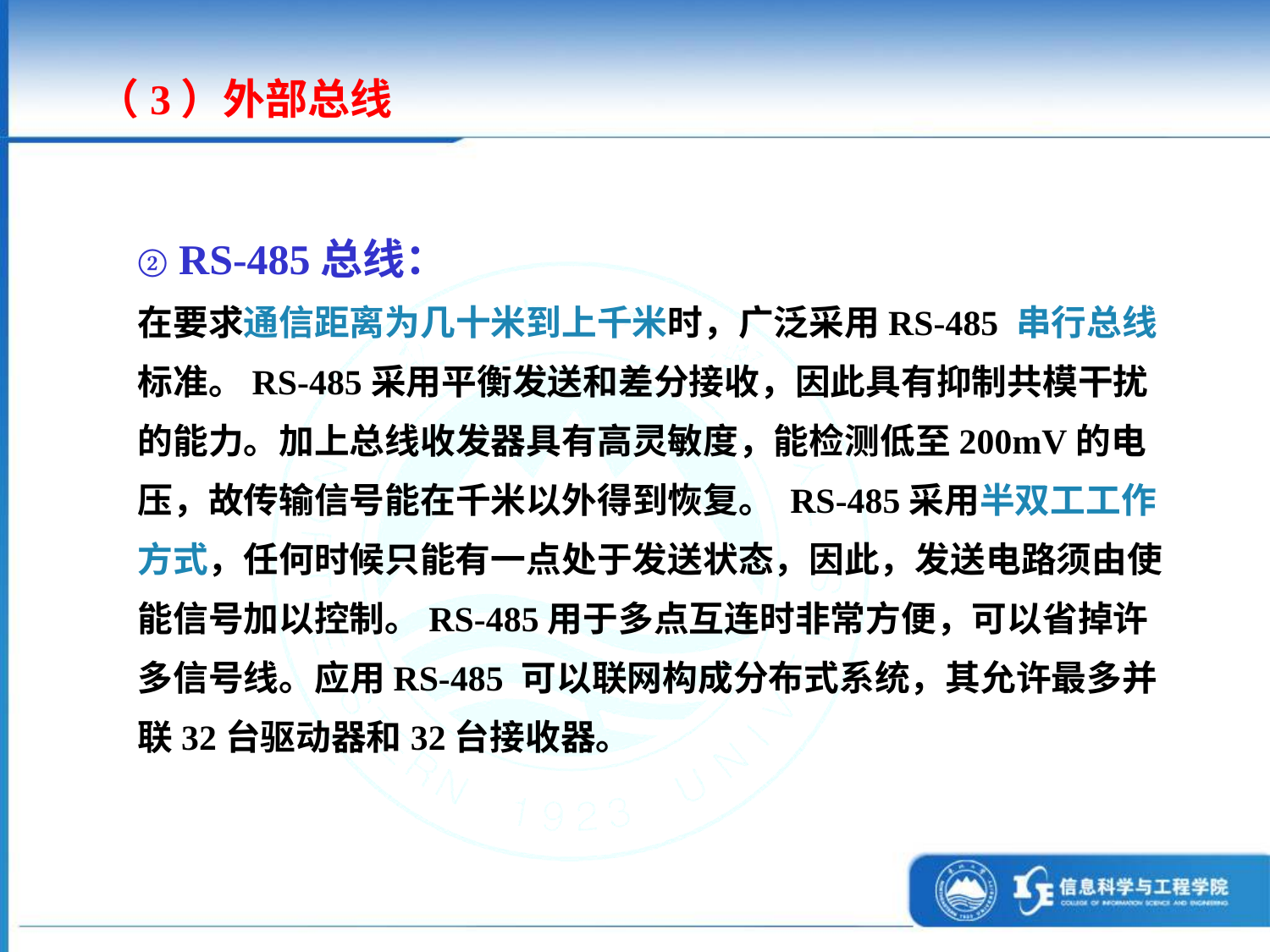

（3）外部总线
② RS-485总线：
在要求通信距离为几十米到上千米时，广泛采用RS-485 串行总线标准。RS-485采用平衡发送和差分接收，因此具有抑制共模干扰的能力。加上总线收发器具有高灵敏度，能检测低至200mV的电压，故传输信号能在千米以外得到恢复。 RS-485采用半双工工作方式，任何时候只能有一点处于发送状态，因此，发送电路须由使能信号加以控制。RS-485用于多点互连时非常方便，可以省掉许多信号线。应用RS-485 可以联网构成分布式系统，其允许最多并联32台驱动器和32台接收器。